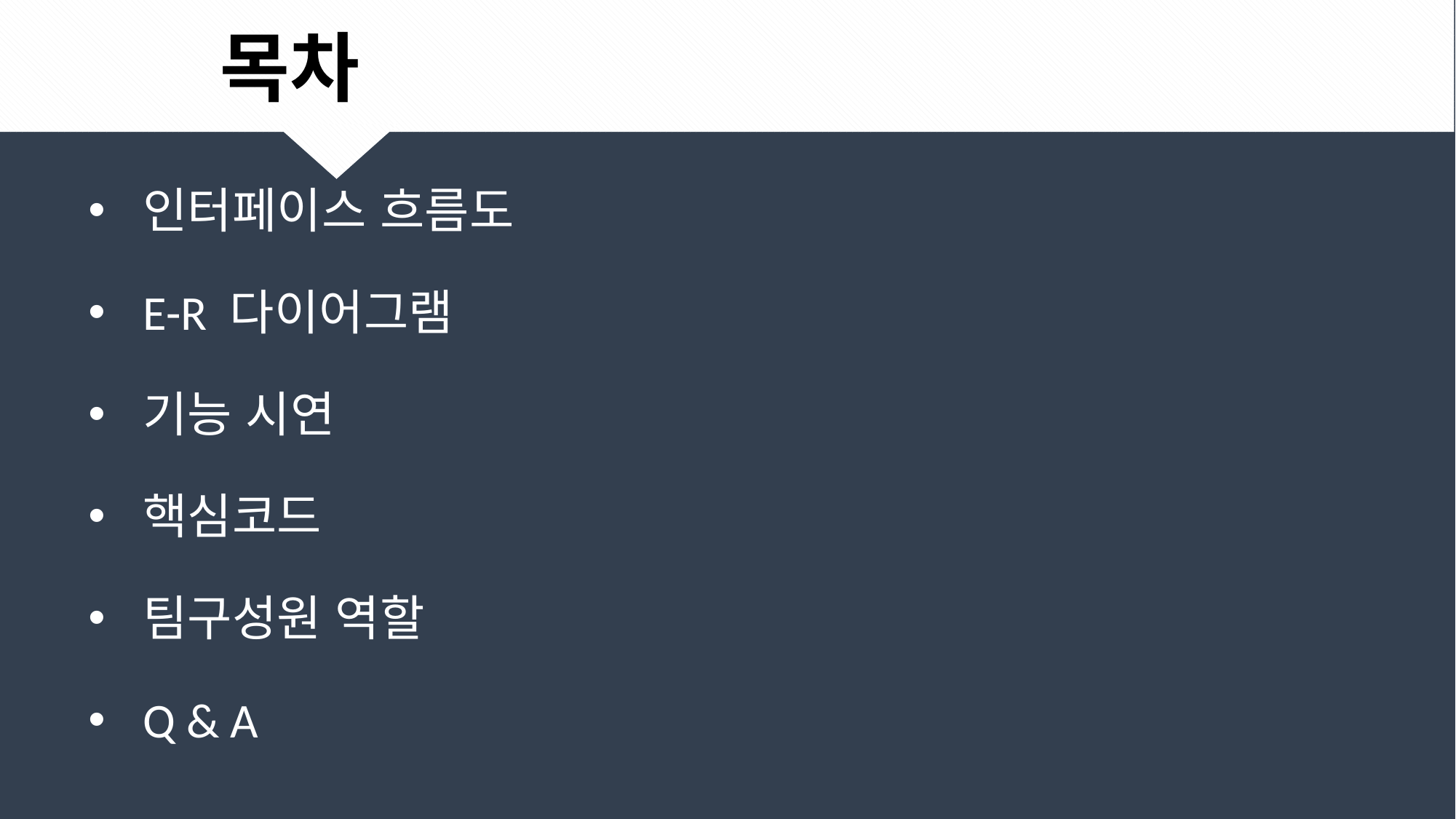

목차

인터페이스 흐름도

E-R 다이어그램

기능 시연

핵심코드

팀구성원 역할

Q & A